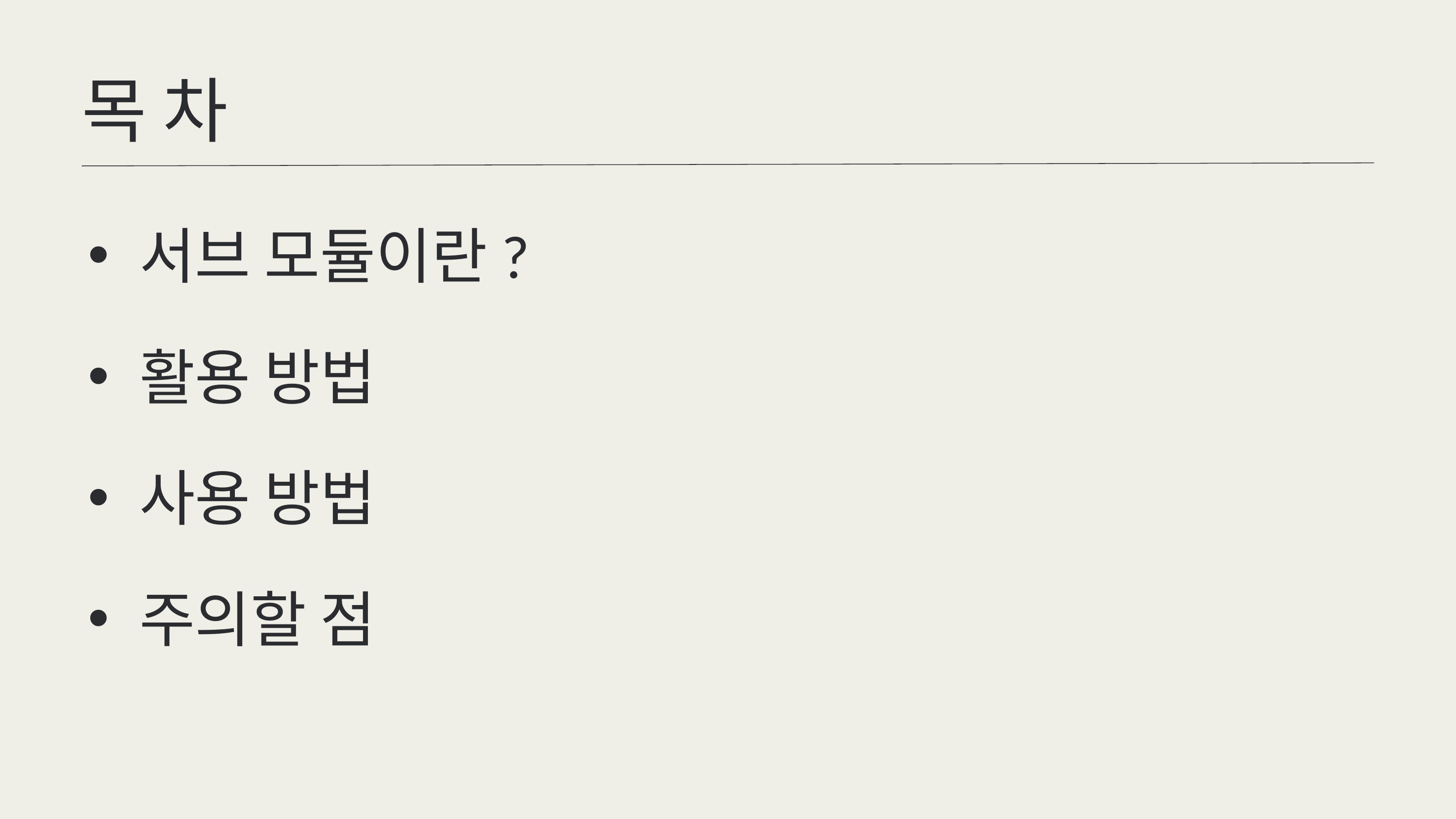

목차

서브 모듈이란?
활용 방법
사용 방법
주의할 점